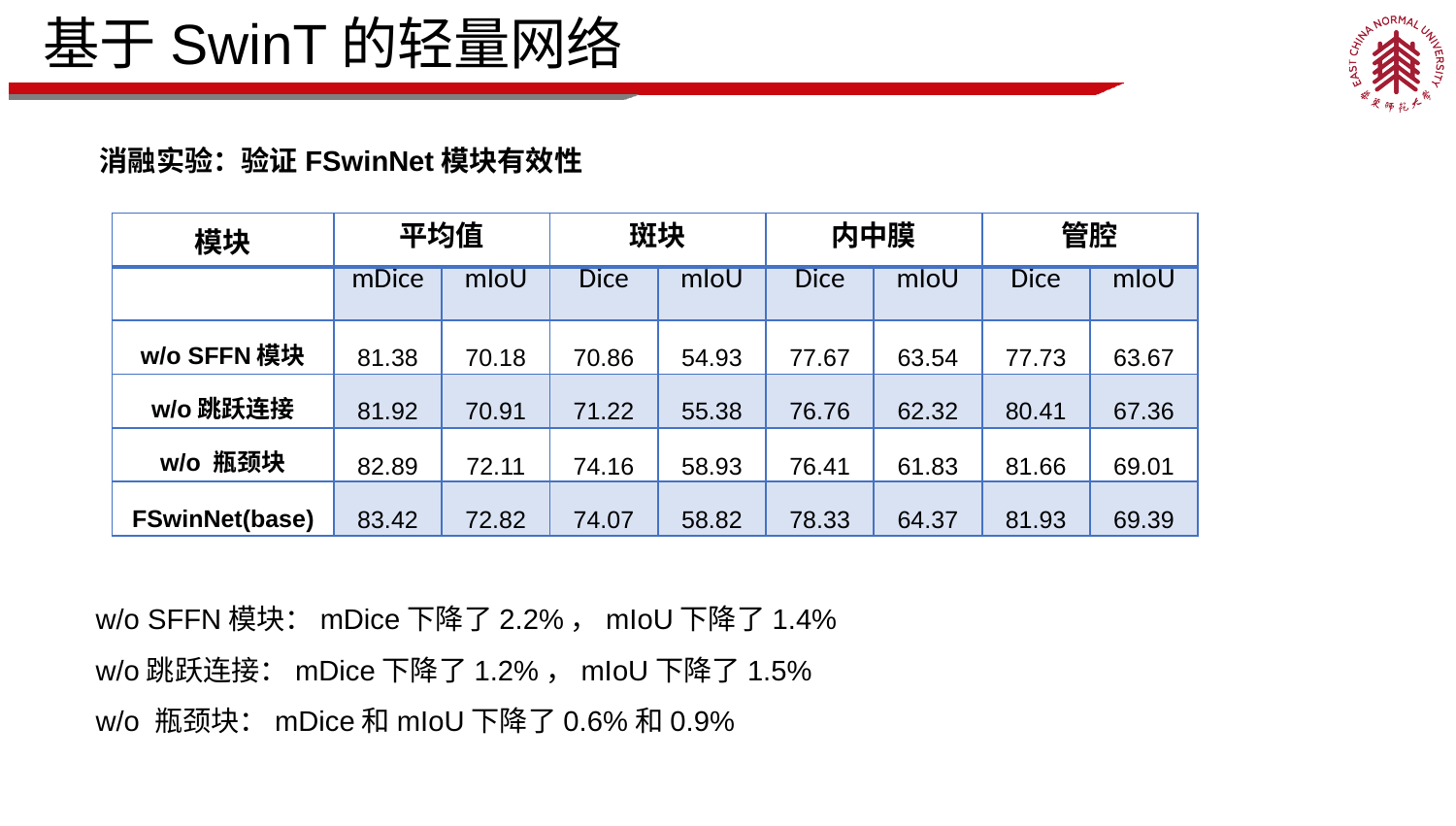

基于SwinT的轻量网络
消融实验：验证FSwinNet模块有效性
| 模块 | 平均值 |  | 斑块 |  | 内中膜 |  | 管腔 |  |
| --- | --- | --- | --- | --- | --- | --- | --- | --- |
|  | mDice | mIoU | Dice | mIoU | Dice | mIoU | Dice | mIoU |
| w/o SFFN模块 | 81.38 | 70.18 | 70.86 | 54.93 | 77.67 | 63.54 | 77.73 | 63.67 |
| w/o跳跃连接 | 81.92 | 70.91 | 71.22 | 55.38 | 76.76 | 62.32 | 80.41 | 67.36 |
| w/o 瓶颈块 | 82.89 | 72.11 | 74.16 | 58.93 | 76.41 | 61.83 | 81.66 | 69.01 |
| FSwinNet(base) | 83.42 | 72.82 | 74.07 | 58.82 | 78.33 | 64.37 | 81.93 | 69.39 |
w/o SFFN模块：mDice下降了2.2%，mIoU下降了1.4%
w/o跳跃连接：mDice下降了1.2%，mIoU下降了1.5%
w/o 瓶颈块：mDice和mIoU下降了0.6%和0.9%